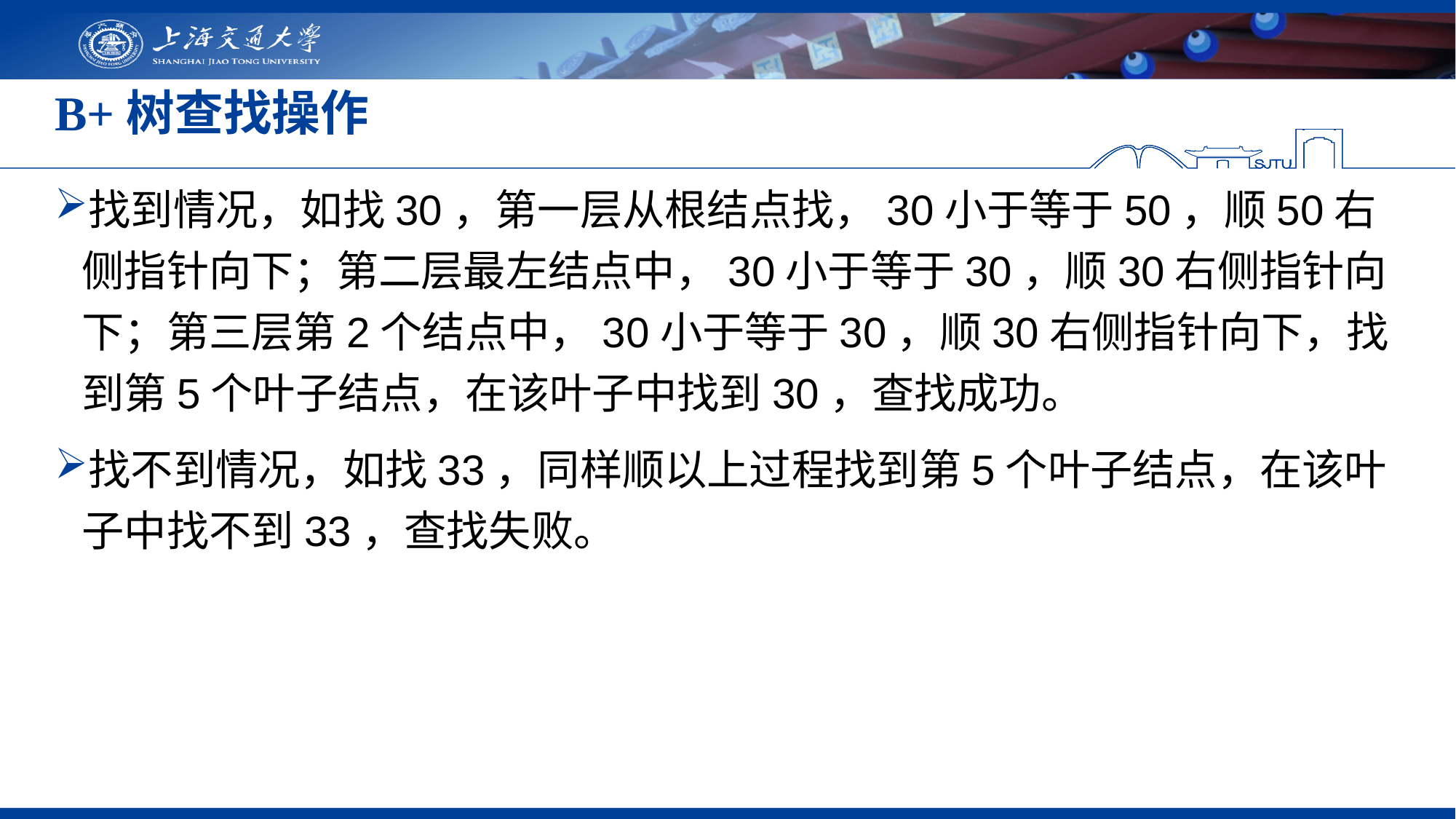

# B+树查找操作
找到情况，如找30，第一层从根结点找，30小于等于50，顺50右侧指针向下；第二层最左结点中，30小于等于30，顺30右侧指针向下；第三层第2个结点中，30小于等于30，顺30右侧指针向下，找到第5个叶子结点，在该叶子中找到30，查找成功。
找不到情况，如找33，同样顺以上过程找到第5个叶子结点，在该叶子中找不到33，查找失败。